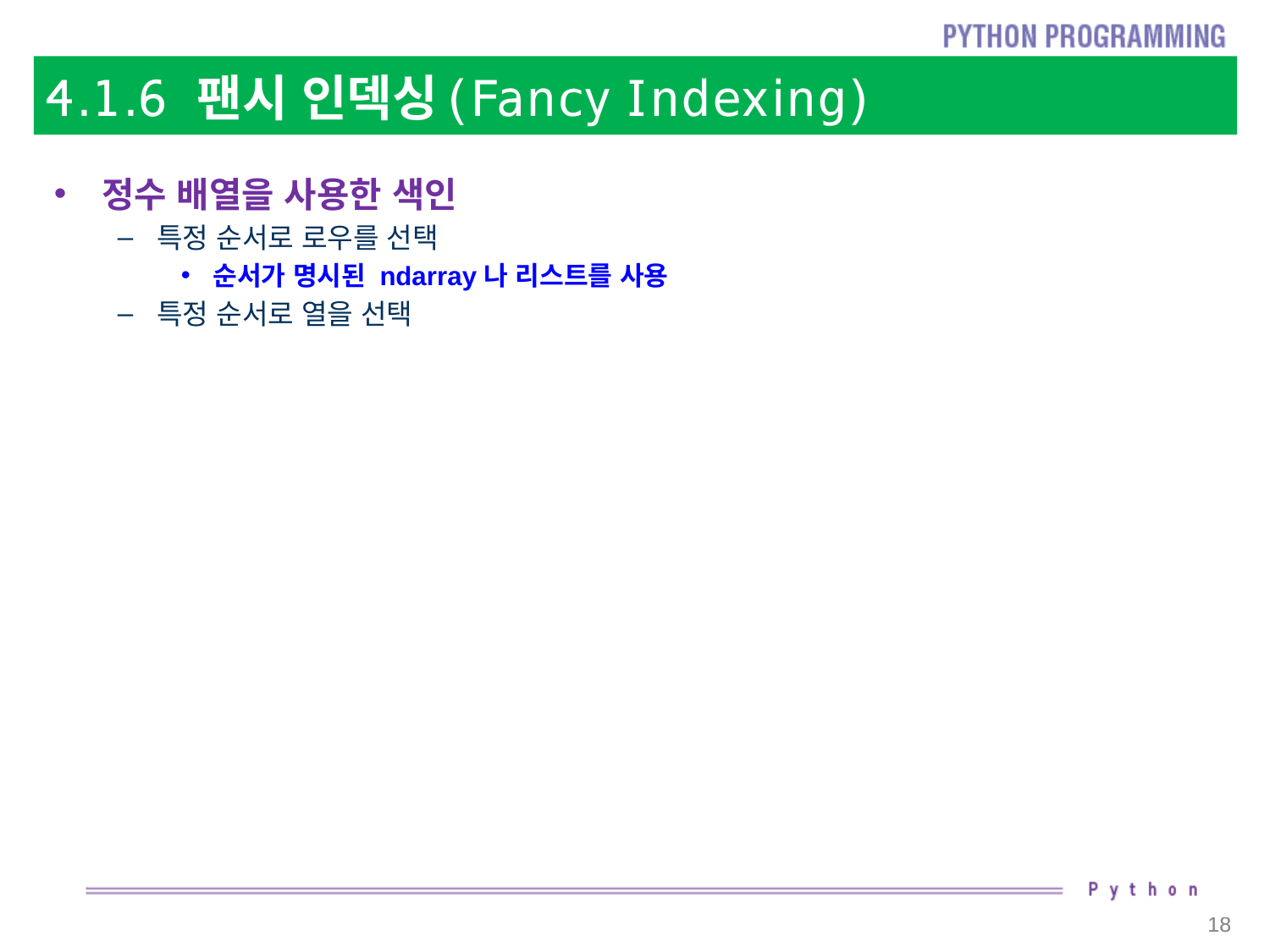

# 4.1.6 팬시 인덱싱(Fancy Indexing)
정수 배열을 사용한 색인
특정 순서로 로우를 선택
순서가 명시된 ndarray나 리스트를 사용
특정 순서로 열을 선택

18